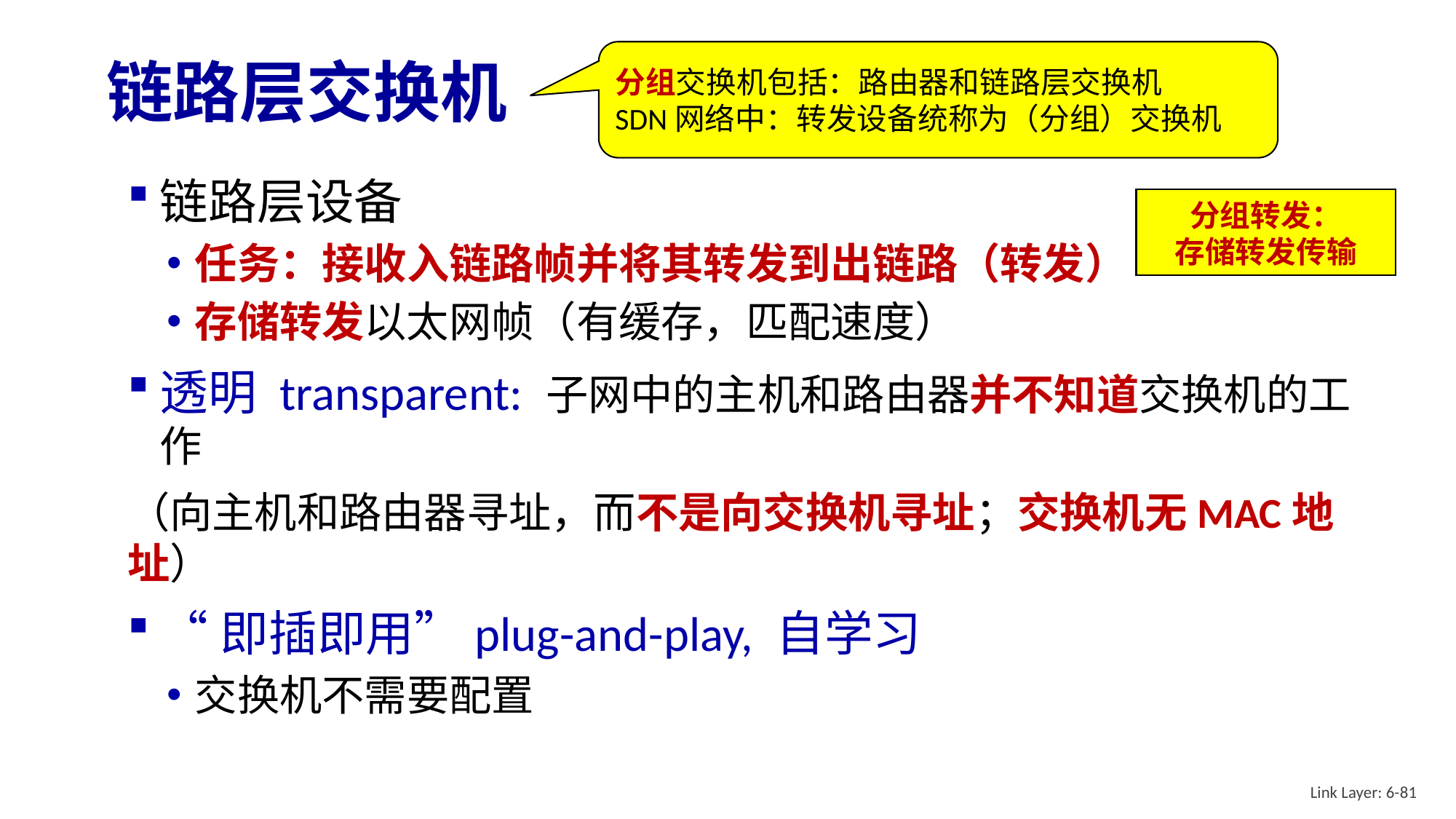

# 链路层交换机
分组交换机包括：路由器和链路层交换机
SDN网络中：转发设备统称为（分组）交换机
链路层设备
任务：接收入链路帧并将其转发到出链路（转发）
存储转发以太网帧（有缓存，匹配速度）
透明 transparent: 子网中的主机和路由器并不知道交换机的工作
（向主机和路由器寻址，而不是向交换机寻址；交换机无MAC地址）
“即插即用”plug-and-play, 自学习
交换机不需要配置

分组转发：
存储转发传输
Link Layer: 6-81